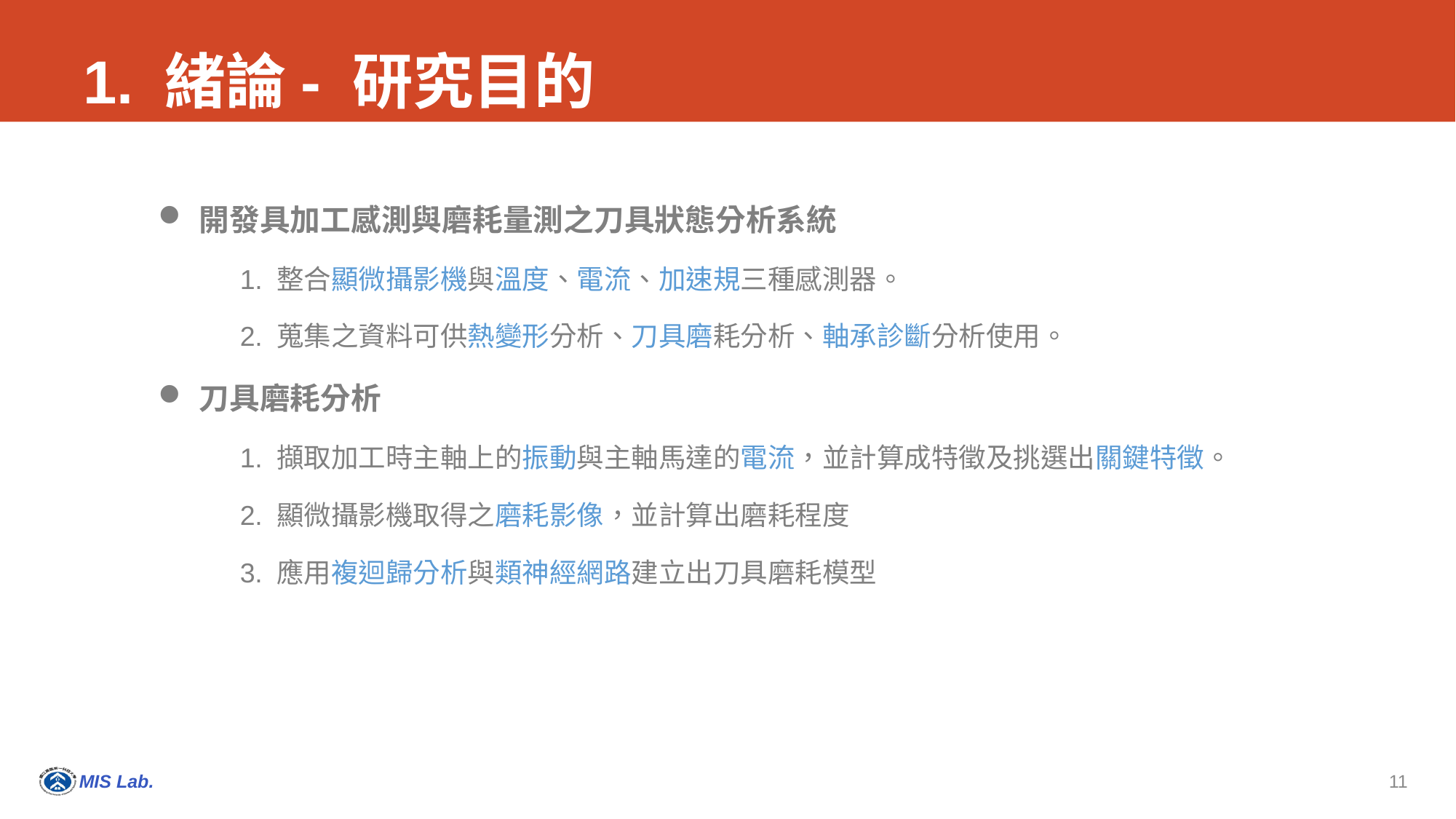

# 1. 緒論- 研究目的

開發具加工感測與磨耗量測之刀具狀態分析系統
1. 整合顯微攝影機與溫度、電流、加速規三種感測器。
2. 蒐集之資料可供熱變形分析、刀具磨耗分析、軸承診斷分析使用。
刀具磨耗分析
1. 擷取加工時主軸上的振動與主軸馬達的電流，並計算成特徵及挑選出關鍵特徵。
2. 顯微攝影機取得之磨耗影像，並計算出磨耗程度
3. 應用複迴歸分析與類神經網路建立出刀具磨耗模型

11